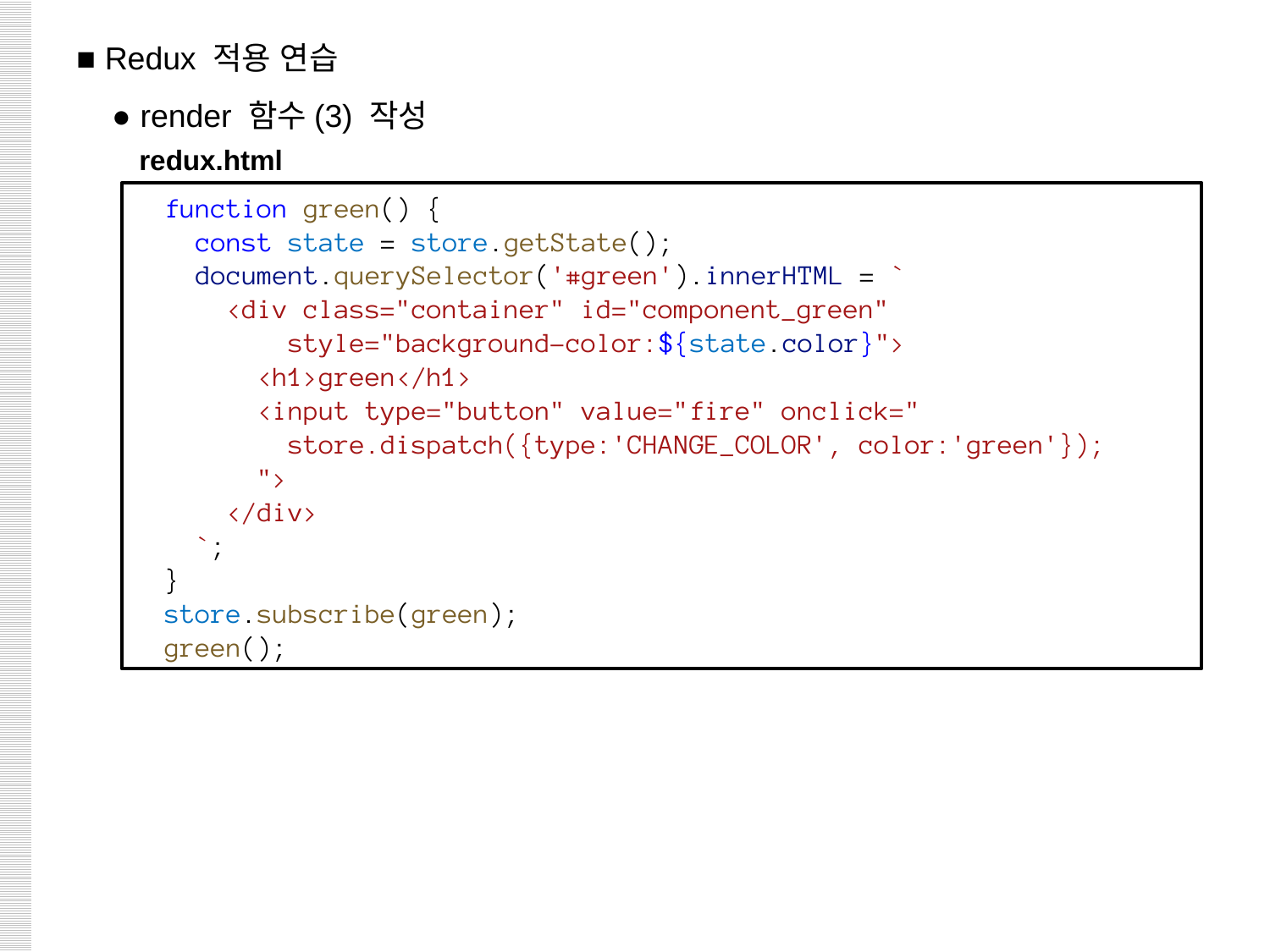

■ Redux 적용 연습
    ● render 함수(3) 작성
redux.html
  function green() {
    const state = store.getState();
    document.querySelector('#green').innerHTML = `
      <div class="container" id="component_green"
          style="background-color:${state.color}">
        <h1>green</h1>
        <input type="button" value="fire" onclick="
          store.dispatch({type:'CHANGE_COLOR', color:'green'});
        ">
      </div>
    `;
  }
  store.subscribe(green);
  green();